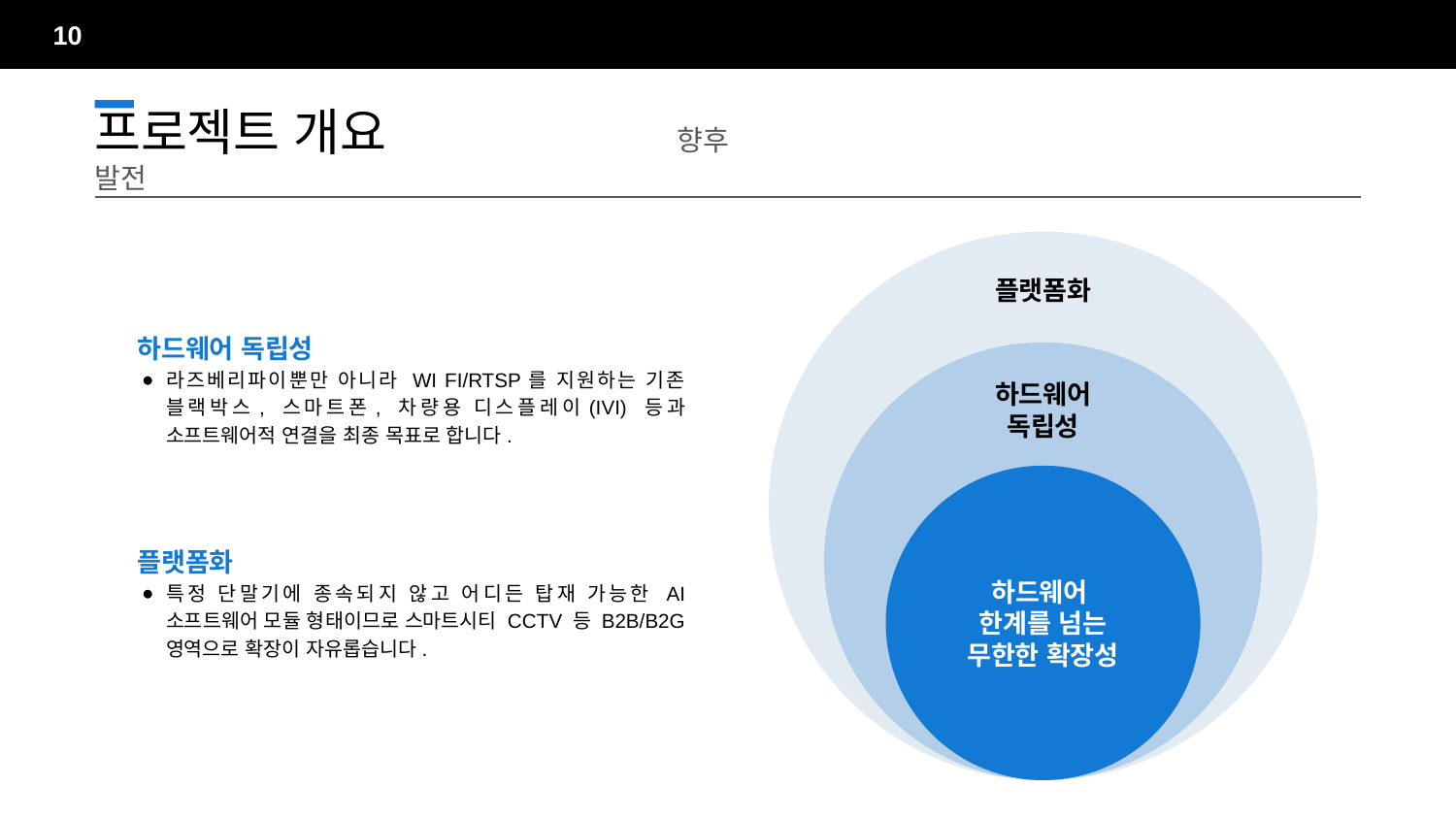

10

프로젝트 개요		향후 발전

플랫폼화
하드웨어 독립성
라즈베리파이뿐만 아니라 WI FI/RTSP를 지원하는 기존 블랙박스, 스마트폰, 차량용 디스플레이(IVI) 등과 소프트웨어적 연결을 최종 목표로 합니다.

하드웨어독립성
하드웨어
한계를 넘는
무한한 확장성
플랫폼화
특정 단말기에 종속되지 않고 어디든 탑재 가능한 AI 소프트웨어 모듈 형태이므로 스마트시티 CCTV 등 B2B/B2G 영역으로 확장이 자유롭습니다.